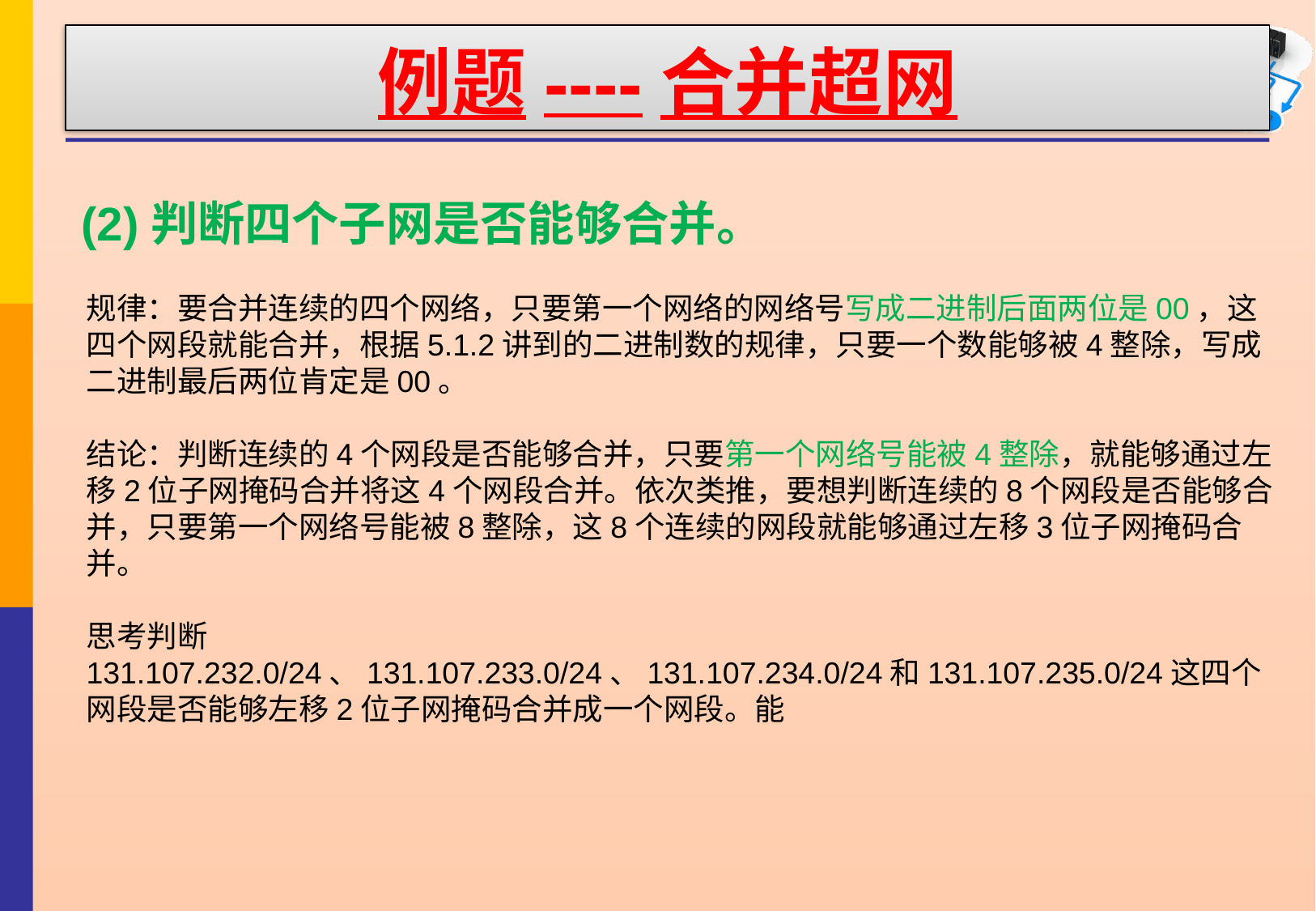

# 例题----合并超网
(2)判断四个子网是否能够合并。
规律：要合并连续的四个网络，只要第一个网络的网络号写成二进制后面两位是00，这四个网段就能合并，根据5.1.2讲到的二进制数的规律，只要一个数能够被4整除，写成二进制最后两位肯定是00。

结论：判断连续的4个网段是否能够合并，只要第一个网络号能被4整除，就能够通过左移2位子网掩码合并将这4个网段合并。依次类推，要想判断连续的8个网段是否能够合并，只要第一个网络号能被8整除，这8个连续的网段就能够通过左移3位子网掩码合并。

思考判断
131.107.232.0/24、131.107.233.0/24、131.107.234.0/24和131.107.235.0/24这四个网段是否能够左移2位子网掩码合并成一个网段。能